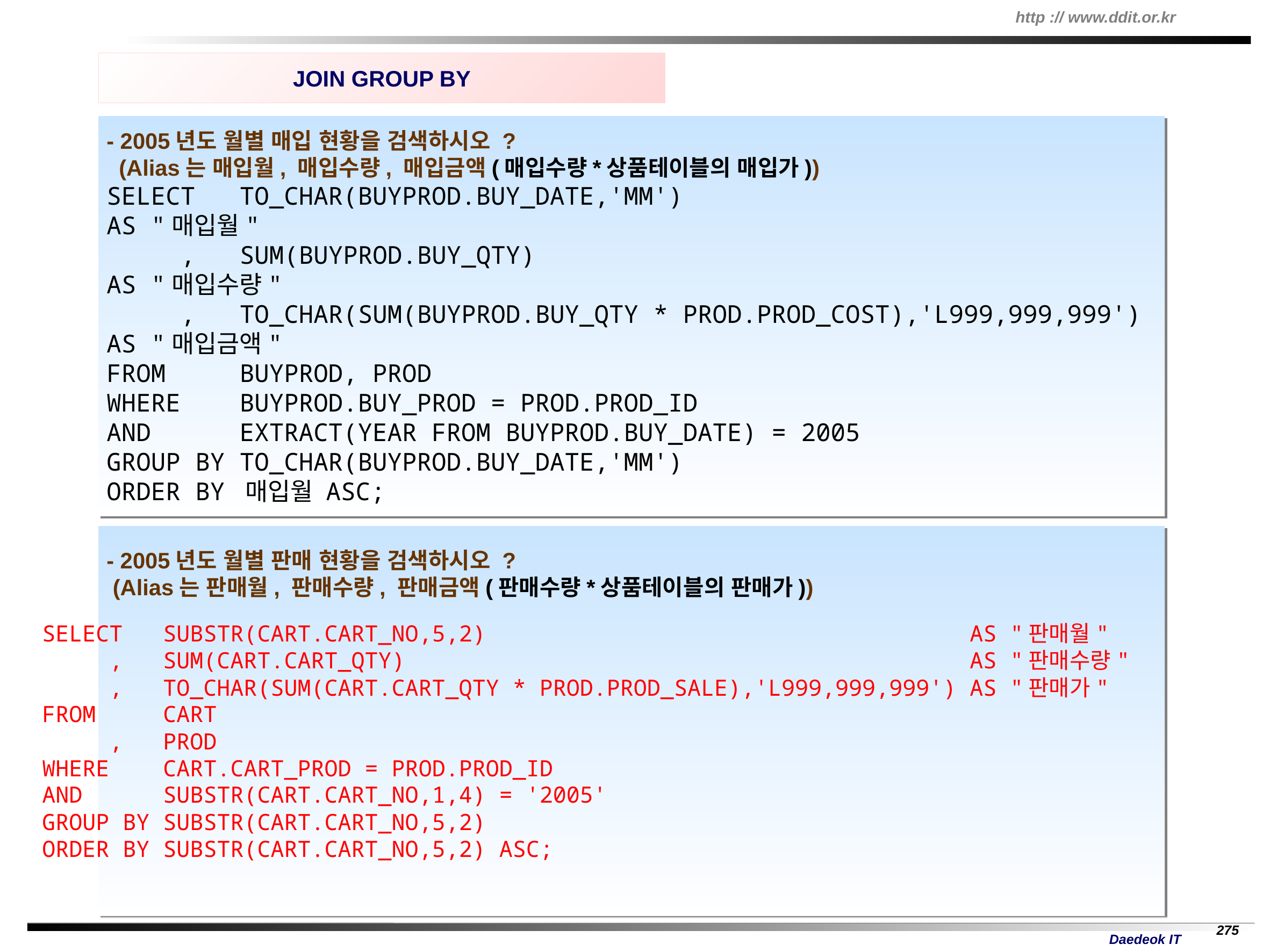

JOIN GROUP BY
- 2005년도 월별 매입 현황을 검색하시오 ?
  (Alias는 매입월, 매입수량, 매입금액(매입수량*상품테이블의 매입가))
SELECT   TO_CHAR(BUYPROD.BUY_DATE,'MM')                                AS "매입월"
     ,   SUM(BUYPROD.BUY_QTY)                                          AS "매입수량"
     ,   TO_CHAR(SUM(BUYPROD.BUY_QTY * PROD.PROD_COST),'L999,999,999') AS "매입금액"
FROM     BUYPROD, PROD
WHERE    BUYPROD.BUY_PROD = PROD.PROD_ID
AND      EXTRACT(YEAR FROM BUYPROD.BUY_DATE) = 2005
GROUP BY TO_CHAR(BUYPROD.BUY_DATE,'MM')
ORDER BY 매입월 ASC;
- 2005년도 월별 판매 현황을 검색하시오 ?
 (Alias는 판매월, 판매수량, 판매금액(판매수량*상품테이블의 판매가))

SELECT   SUBSTR(CART.CART_NO,5,2)                                    AS "판매월"
     ,   SUM(CART.CART_QTY)                                          AS "판매수량"
     ,   TO_CHAR(SUM(CART.CART_QTY * PROD.PROD_SALE),'L999,999,999') AS "판매가"
FROM     CART
     ,   PROD
WHERE    CART.CART_PROD = PROD.PROD_ID
AND      SUBSTR(CART.CART_NO,1,4) = '2005'
GROUP BY SUBSTR(CART.CART_NO,5,2)
ORDER BY SUBSTR(CART.CART_NO,5,2) ASC;